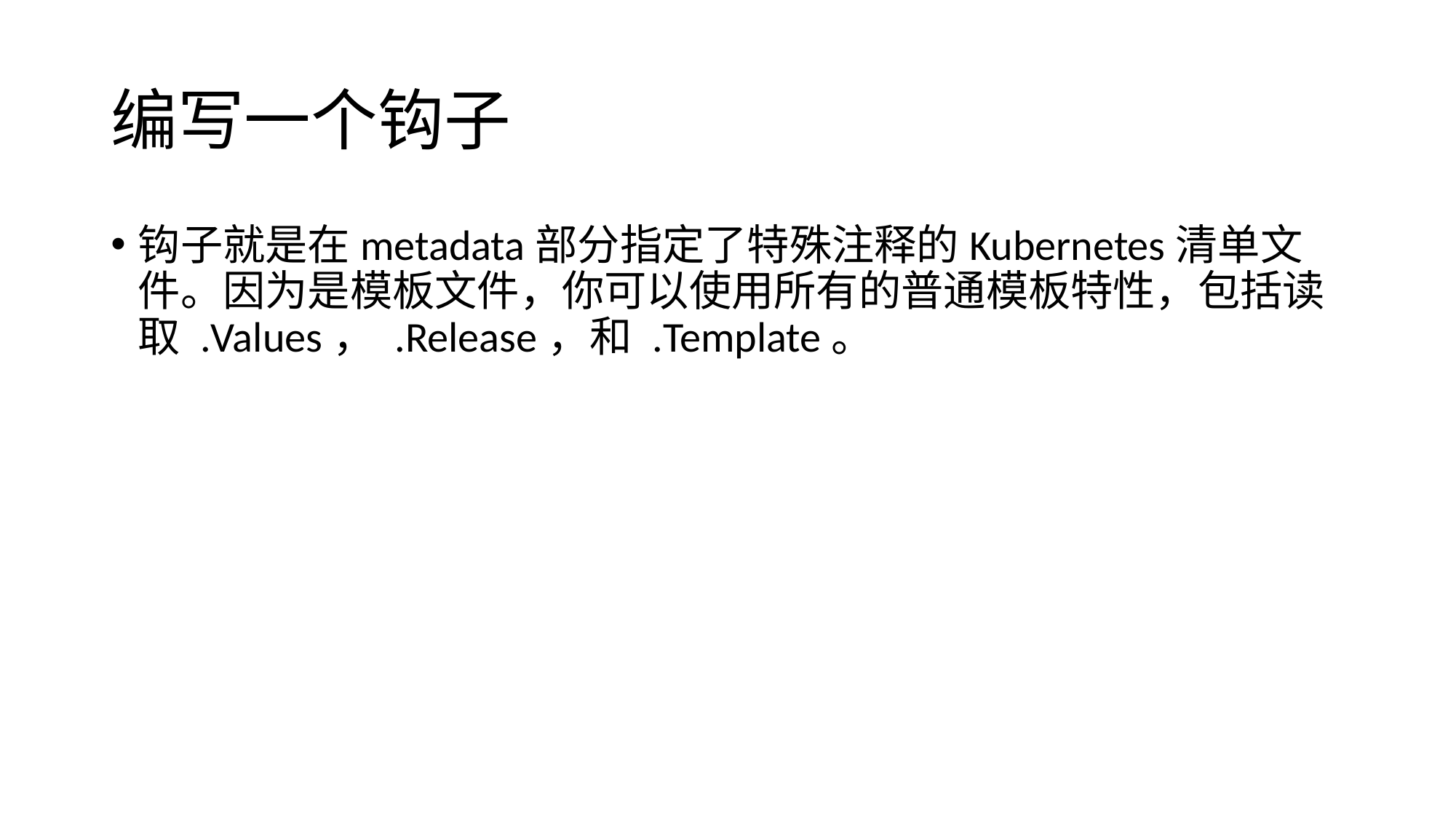

# 编写一个钩子
钩子就是在metadata部分指定了特殊注释的Kubernetes清单文件。因为是模板文件，你可以使用所有的普通模板特性，包括读取 .Values， .Release，和 .Template。